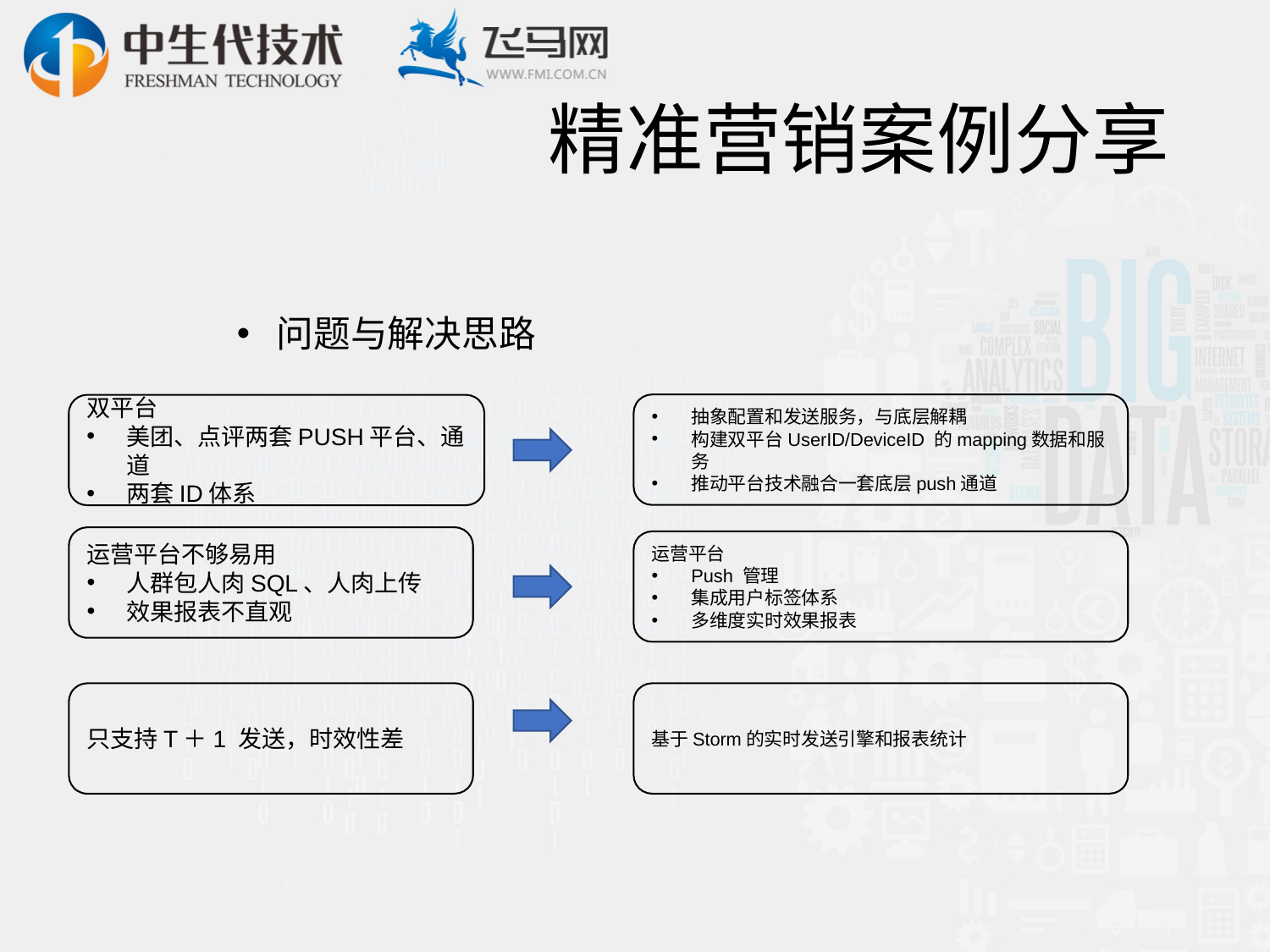

# 精准营销案例分享
问题与解决思路
抽象配置和发送服务，与底层解耦
构建双平台UserID/DeviceID 的mapping数据和服务
推动平台技术融合一套底层push通道
双平台
美团、点评两套PUSH平台、通道
两套ID体系

运营平台不够易用
人群包人肉SQL、人肉上传
效果报表不直观
运营平台
Push 管理
集成用户标签体系
多维度实时效果报表

只支持T＋1 发送，时效性差
基于Storm的实时发送引擎和报表统计